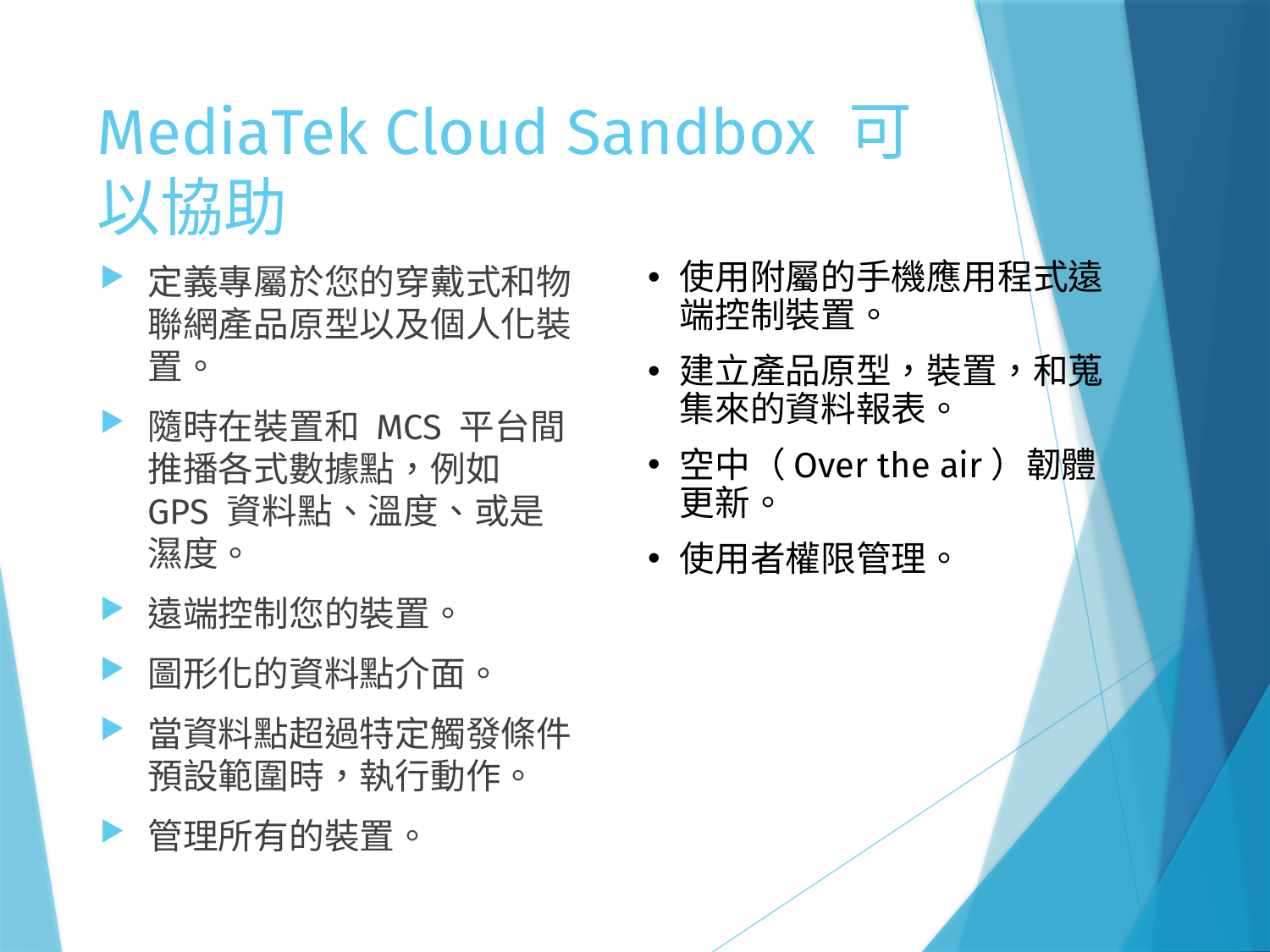

# MediaTek Cloud Sandbox 可以協助
定義專屬於您的穿戴式和物聯網產品原型以及個人化裝置。
隨時在裝置和 MCS 平台間推播各式數據點，例如 GPS 資料點、溫度、或是濕度。
遠端控制您的裝置。
圖形化的資料點介面。
當資料點超過特定觸發條件預設範圍時，執行動作。
管理所有的裝置。

使用附屬的手機應用程式遠端控制裝置。
建立產品原型，裝置，和蒐集來的資料報表。
空中（Over the air）韌體更新。
使用者權限管理。